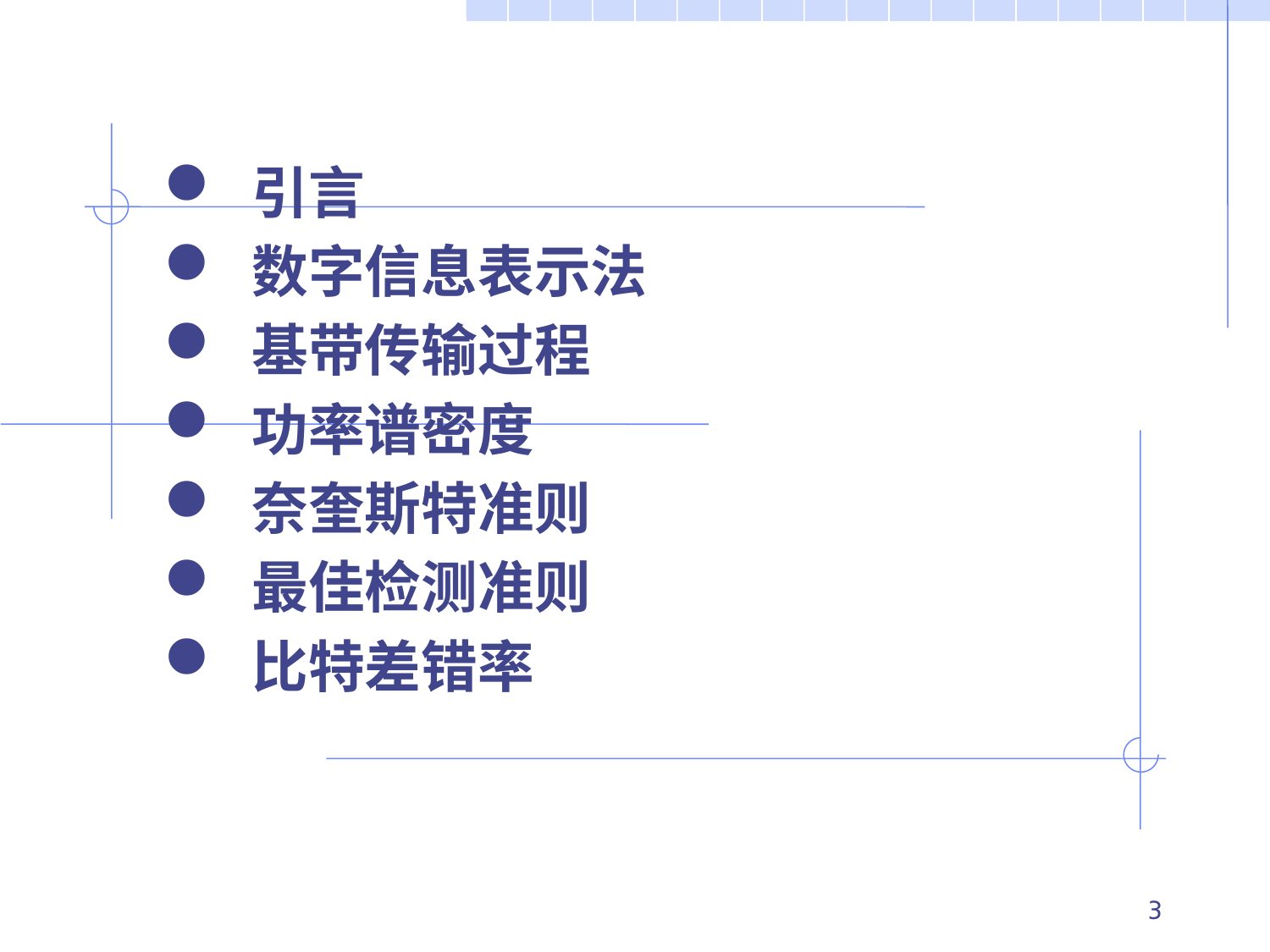

引言
 数字信息表示法
 基带传输过程
 功率谱密度
 奈奎斯特准则
 最佳检测准则
 比特差错率

3